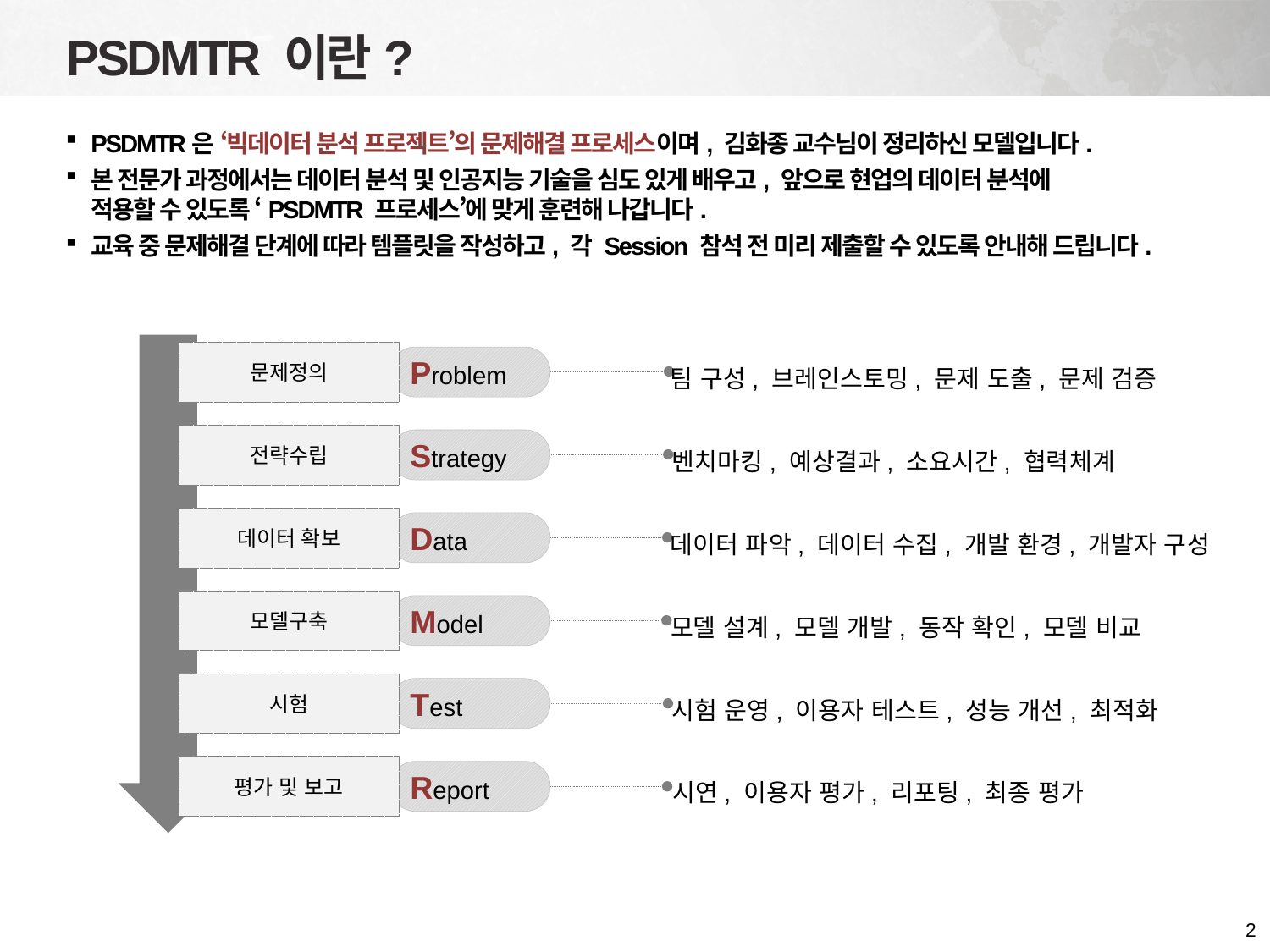

PSDMTR 이란?
PSDMTR은 ‘빅데이터 분석 프로젝트’의 문제해결 프로세스이며, 김화종 교수님이 정리하신 모델입니다.
본 전문가 과정에서는 데이터 분석 및 인공지능 기술을 심도 있게 배우고, 앞으로 현업의 데이터 분석에
적용할 수 있도록 ‘PSDMTR 프로세스’에 맞게 훈련해 나갑니다.
교육 중 문제해결 단계에 따라 템플릿을 작성하고, 각 Session 참석 전 미리 제출할 수 있도록 안내해 드립니다.

문제정의
팀 구성, 브레인스토밍, 문제 도출, 문제 검증
Problem
전략수립
벤치마킹, 예상결과, 소요시간, 협력체계
Strategy
데이터 확보
데이터 파악, 데이터 수집, 개발 환경, 개발자 구성
Data
모델구축
모델 설계, 모델 개발, 동작 확인, 모델 비교
Model
시험
시험 운영, 이용자 테스트, 성능 개선, 최적화
Test
평가 및 보고
시연, 이용자 평가, 리포팅, 최종 평가
Report
2